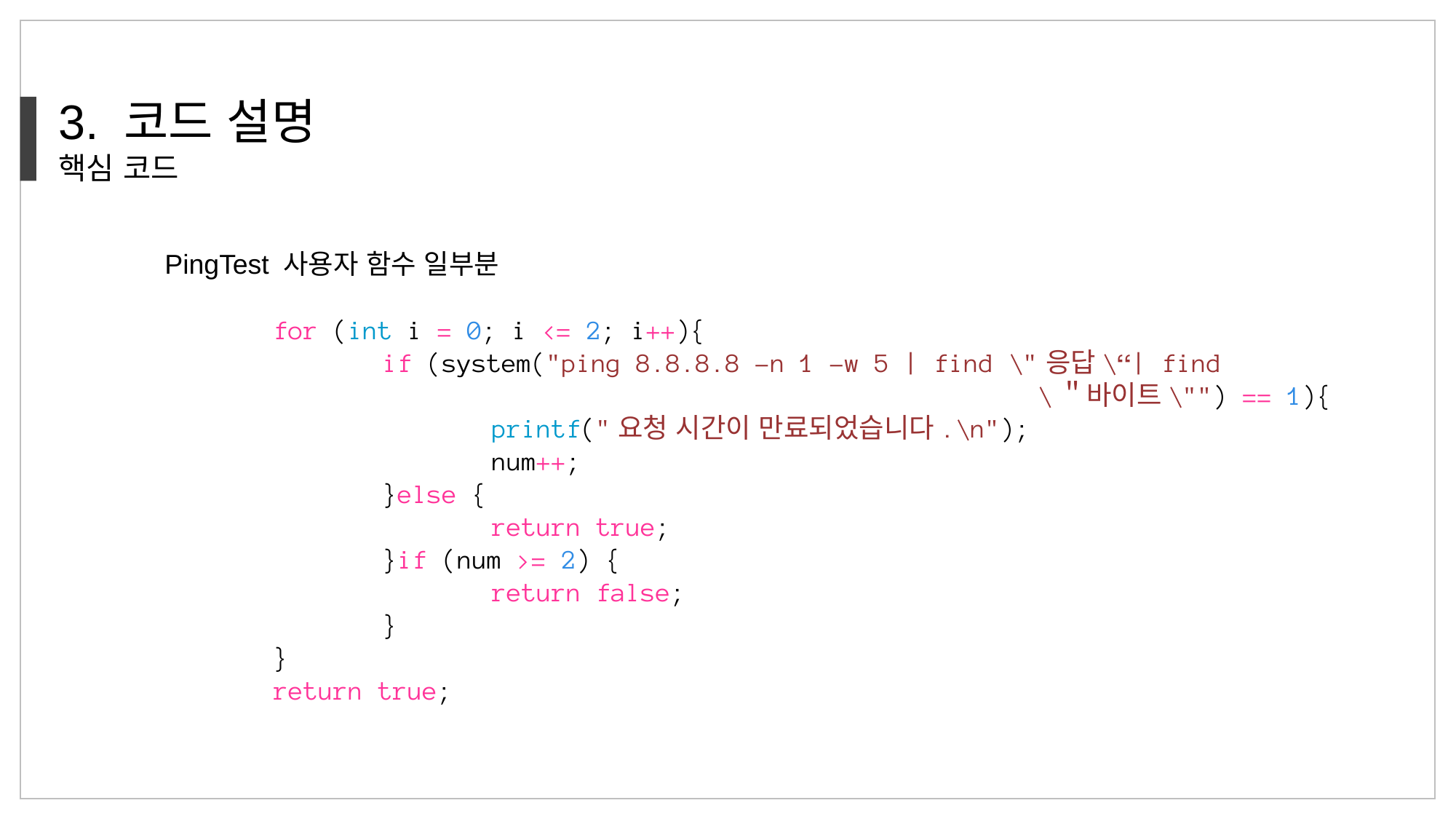

3. 코드 설명
핵심 코드

PingTest 사용자 함수 일부분

	for (int i = 0; i <= 2; i++){
		if (system("ping 8.8.8.8 -n 1 -w 5 | find \"응답\“| find 									\＂바이트\"") == 1){
			printf("요청 시간이 만료되었습니다.\n");
			num++;
		}else {
			return true;
		}if (num >= 2) {
			return false;
		}
	}
	return true;